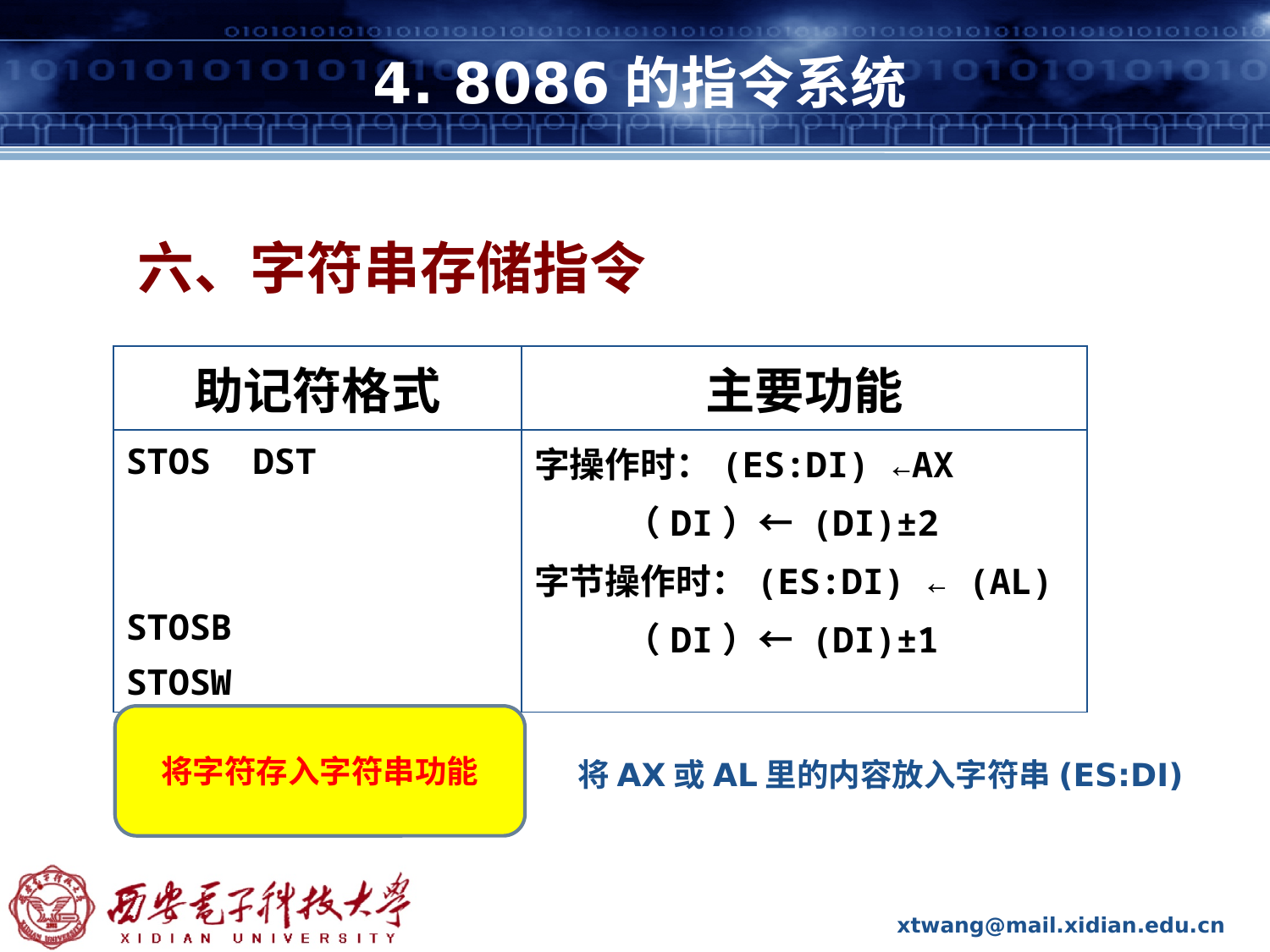

# 4. 8086的指令系统
六、字符串存储指令
| 助记符格式 | 主要功能 |
| --- | --- |
| STOS DST STOSB STOSW | 字操作时：(ES:DI) ←AX （DI）← (DI)±2 字节操作时：(ES:DI) ← (AL) （DI）← (DI)±1 |
将字符存入字符串功能
将AX或AL里的内容放入字符串(ES:DI)